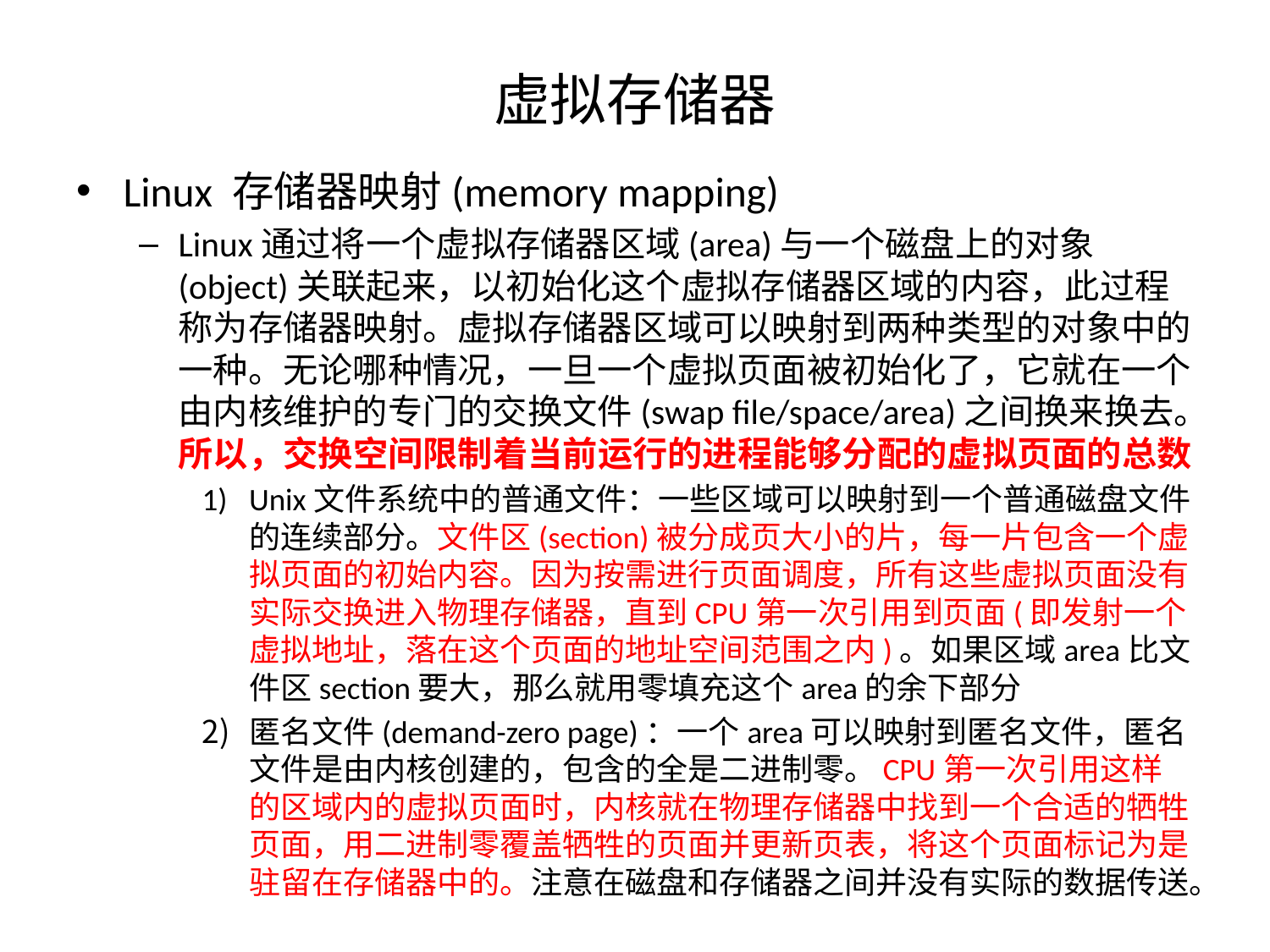

# 虚拟存储器
Linux 存储器映射(memory mapping)
Linux通过将一个虚拟存储器区域(area)与一个磁盘上的对象(object)关联起来，以初始化这个虚拟存储器区域的内容，此过程称为存储器映射。虚拟存储器区域可以映射到两种类型的对象中的一种。无论哪种情况，一旦一个虚拟页面被初始化了，它就在一个由内核维护的专门的交换文件(swap file/space/area)之间换来换去。所以，交换空间限制着当前运行的进程能够分配的虚拟页面的总数
Unix文件系统中的普通文件：一些区域可以映射到一个普通磁盘文件的连续部分。文件区(section)被分成页大小的片，每一片包含一个虚拟页面的初始内容。因为按需进行页面调度，所有这些虚拟页面没有实际交换进入物理存储器，直到CPU第一次引用到页面(即发射一个虚拟地址，落在这个页面的地址空间范围之内)。如果区域area比文件区section要大，那么就用零填充这个area的余下部分
匿名文件(demand-zero page)：一个area可以映射到匿名文件，匿名文件是由内核创建的，包含的全是二进制零。CPU第一次引用这样的区域内的虚拟页面时，内核就在物理存储器中找到一个合适的牺牲页面，用二进制零覆盖牺牲的页面并更新页表，将这个页面标记为是驻留在存储器中的。注意在磁盘和存储器之间并没有实际的数据传送。